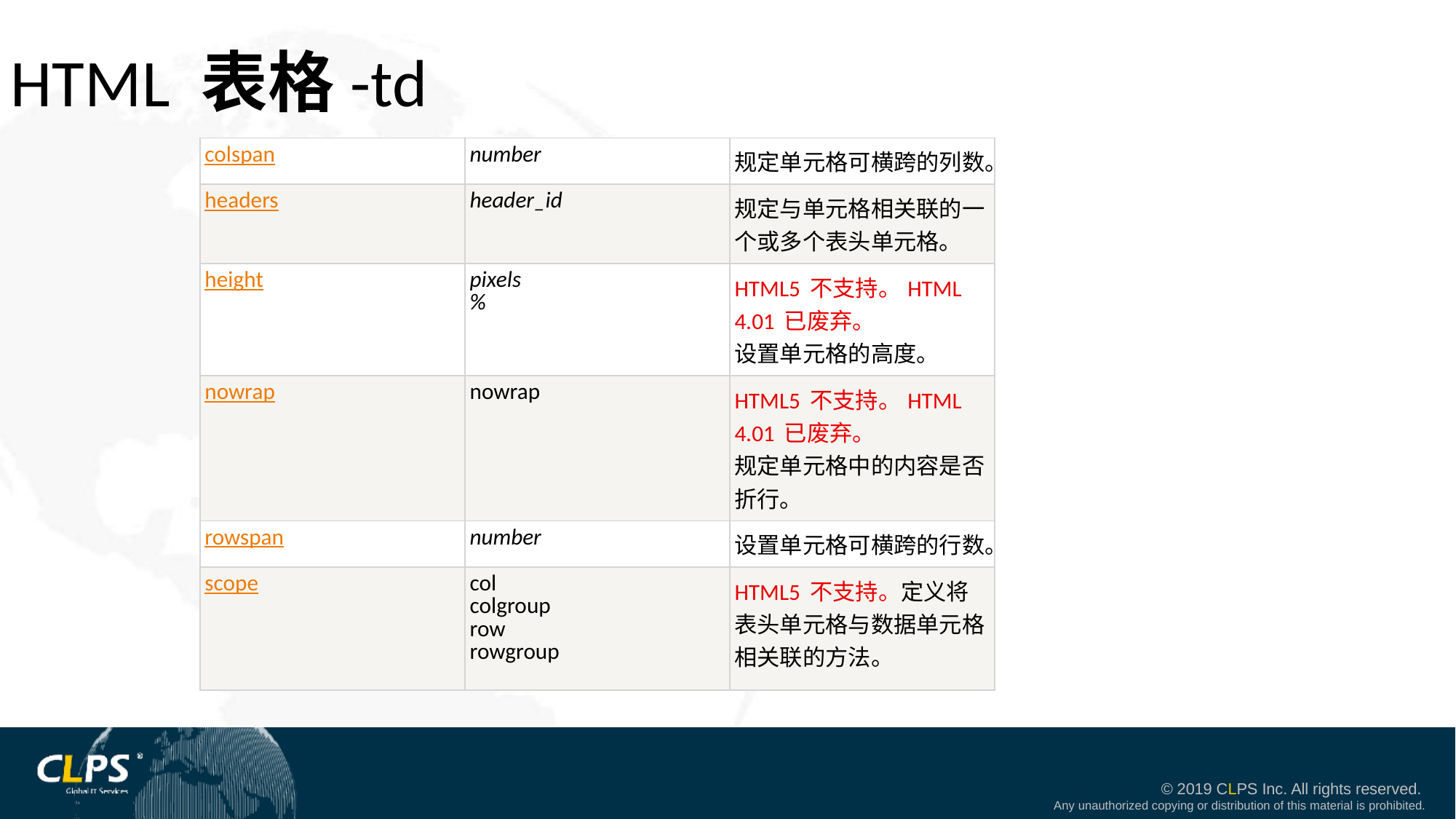

HTML 表格-td
| colspan | number | 规定单元格可横跨的列数。 |
| --- | --- | --- |
| headers | header\_id | 规定与单元格相关联的一个或多个表头单元格。 |
| height | pixels % | HTML5 不支持。HTML 4.01 已废弃。 设置单元格的高度。 |
| nowrap | nowrap | HTML5 不支持。HTML 4.01 已废弃。 规定单元格中的内容是否折行。 |
| rowspan | number | 设置单元格可横跨的行数。 |
| scope | col colgroup row rowgroup | HTML5 不支持。定义将表头单元格与数据单元格相关联的方法。 |